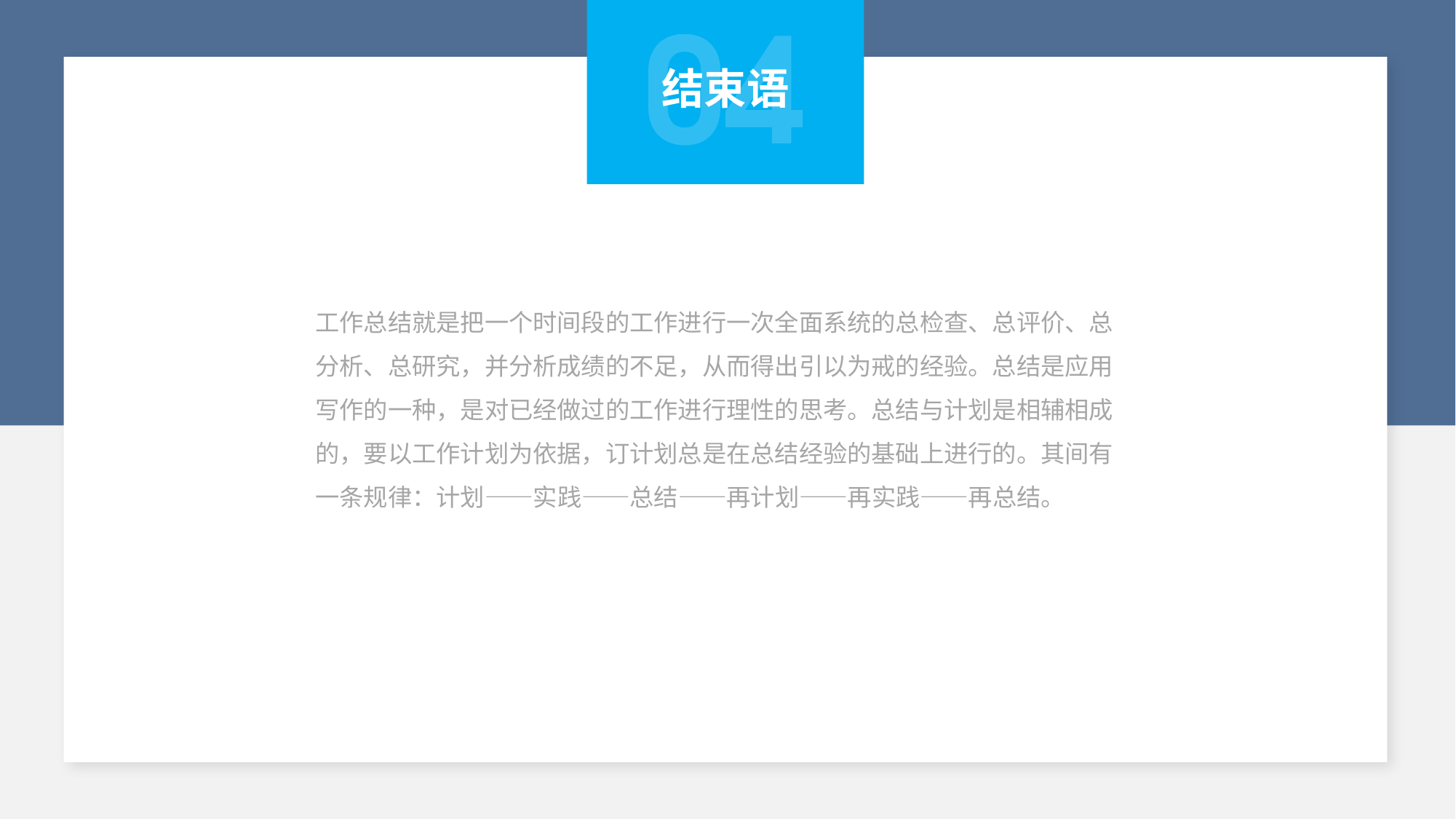

04

结束语
工作总结就是把一个时间段的工作进行一次全面系统的总检查、总评价、总分析、总研究，并分析成绩的不足，从而得出引以为戒的经验。总结是应用写作的一种，是对已经做过的工作进行理性的思考。总结与计划是相辅相成的，要以工作计划为依据，订计划总是在总结经验的基础上进行的。其间有一条规律：计划——实践——总结——再计划——再实践——再总结。